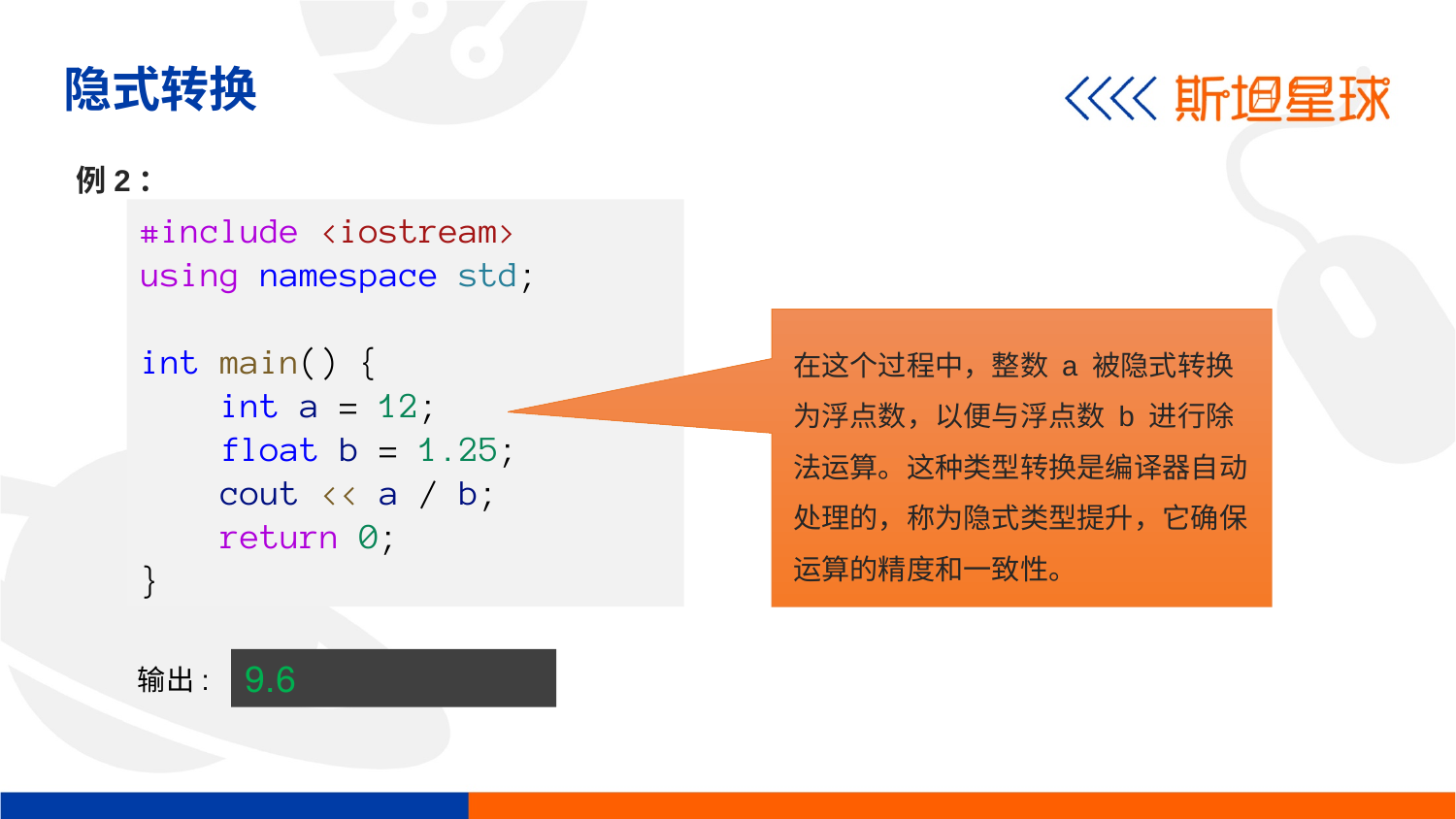

隐式转换
例2：
#include <iostream>
using namespace std;
int main() {
    int a = 12;
    float b = 1.25;
    cout << a / b;
    return 0;
}
在这个过程中，整数 a 被隐式转换为浮点数，以便与浮点数 b 进行除法运算。这种类型转换是编译器自动处理的，称为隐式类型提升，它确保运算的精度和一致性。
9.6
输出: